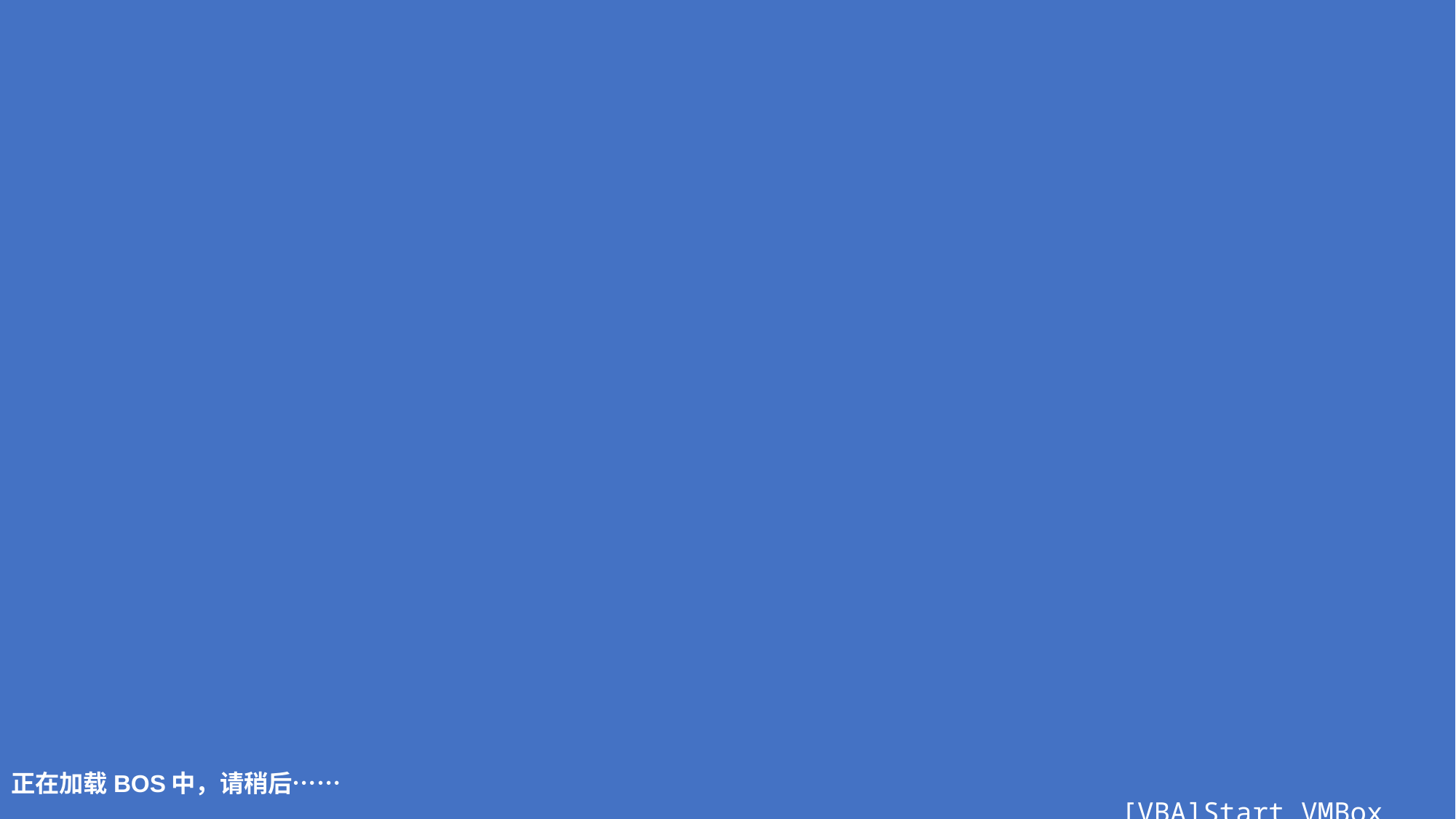

BOS 14
# 正在加载BOS中，请稍后……
[VBA]Start VMBox
[VBA]load .\OS.iso